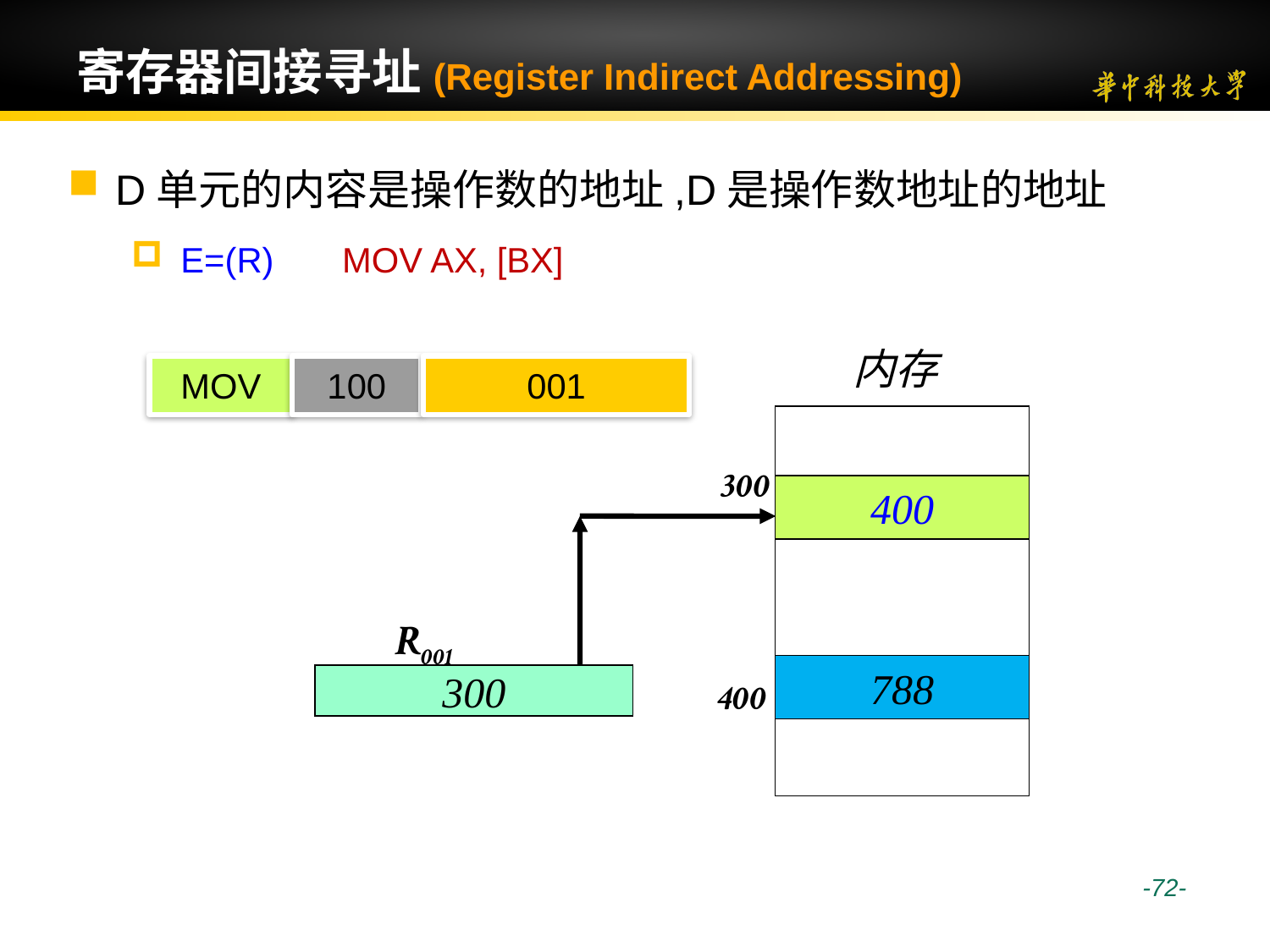

# 寄存器间接寻址(Register Indirect Addressing)
D单元的内容是操作数的地址,D是操作数地址的地址
E=(R)       MOV AX, [BX]

内存

400

788

300
400
MOV
  100
001

   R001
300
 -72-